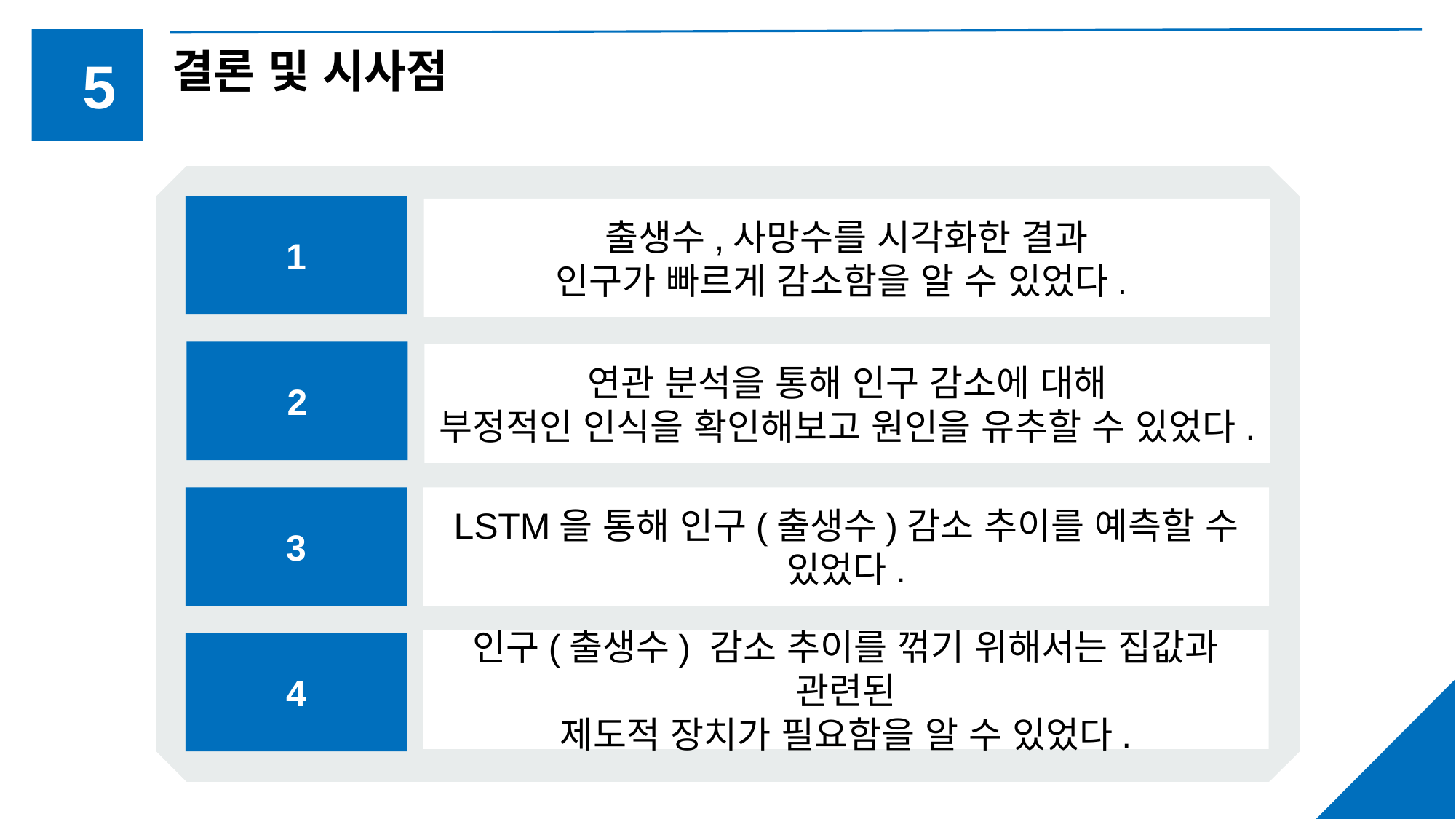

결론 및 시사점

5
1

출생수,사망수를 시각화한 결과
인구가 빠르게 감소함을 알 수 있었다.
2
연관 분석을 통해 인구 감소에 대해
부정적인 인식을 확인해보고 원인을 유추할 수 있었다.
3

LSTM을 통해 인구(출생수)감소 추이를 예측할 수
있었다.

인구(출생수) 감소 추이를 꺾기 위해서는 집값과 관련된
제도적 장치가 필요함을 알 수 있었다.
4